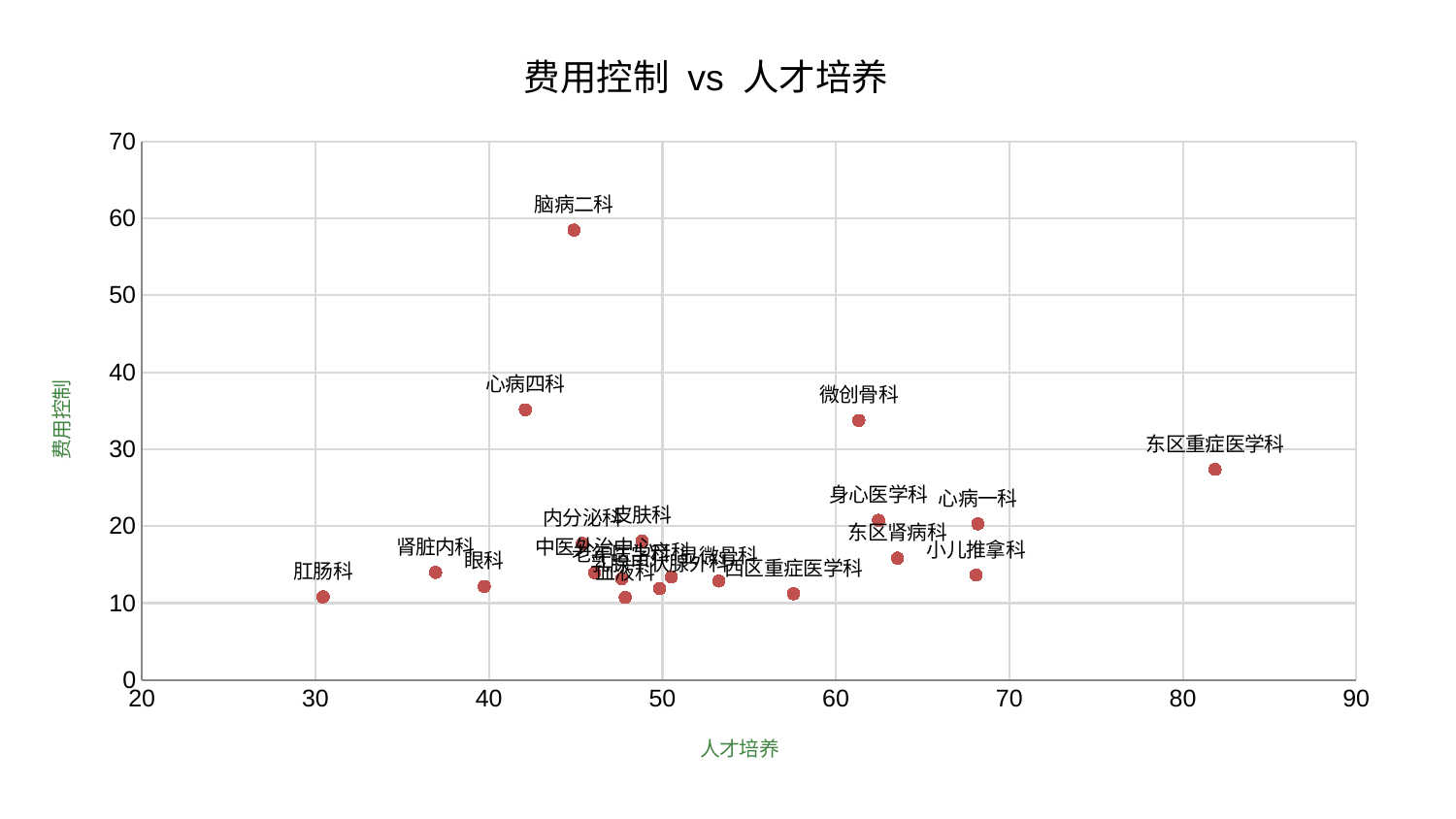

### Chart: 费用控制 vs 人才培养

| Category | 费用控制 |
|---|---|
243